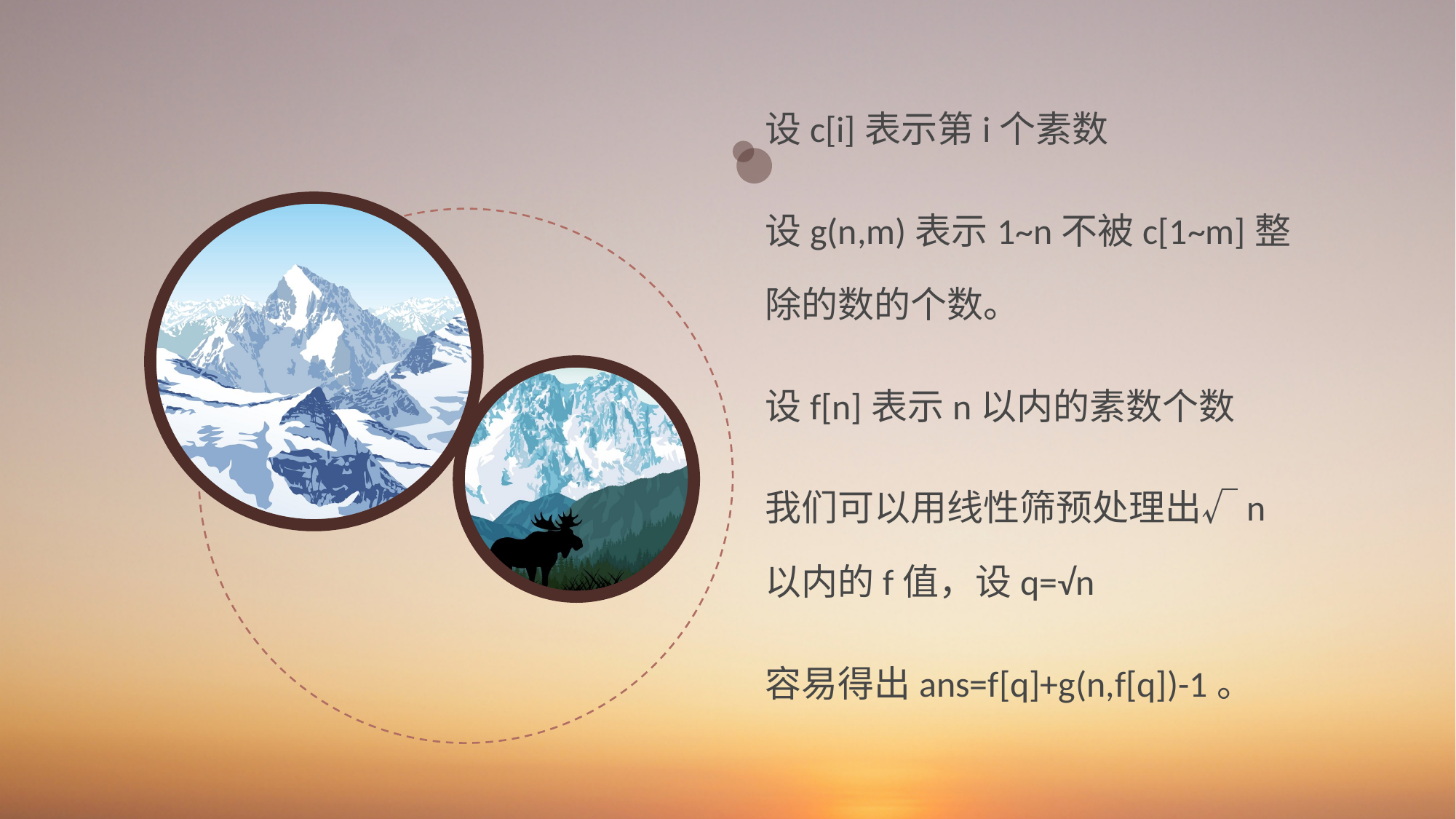

设c[i]表示第i个素数
设g(n,m)表示1~n不被c[1~m]整除的数的个数。
设f[n]表示n以内的素数个数
我们可以用线性筛预处理出√n以内的f值，设q=√n
容易得出ans=f[q]+g(n,f[q])-1。